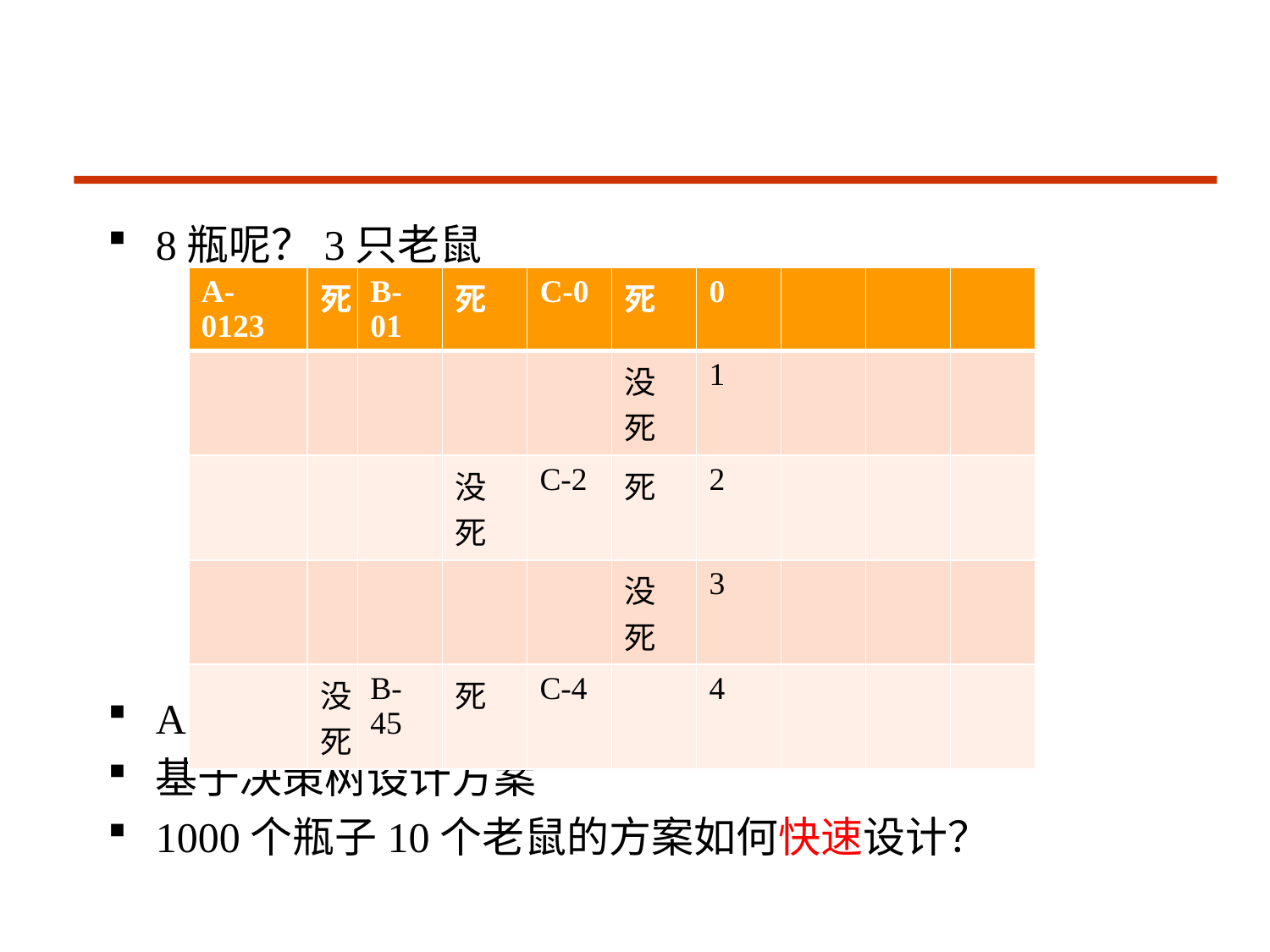

#
8瓶呢？3只老鼠

A喝0123，B喝0145，C喝0246
基于决策树设计方案
1000个瓶子10个老鼠的方案如何快速设计？

| A-0123 | 死 | B-01 | 死 | C-0 | 死 | 0 |  |  |  |
| --- | --- | --- | --- | --- | --- | --- | --- | --- | --- |
|  |  |  |  |  | 没死 | 1 |  |  |  |
|  |  |  | 没死 | C-2 | 死 | 2 |  |  |  |
|  |  |  |  |  | 没死 | 3 |  |  |  |
|  | 没死 | B-45 | 死 | C-4 |  | 4 |  |  |  |